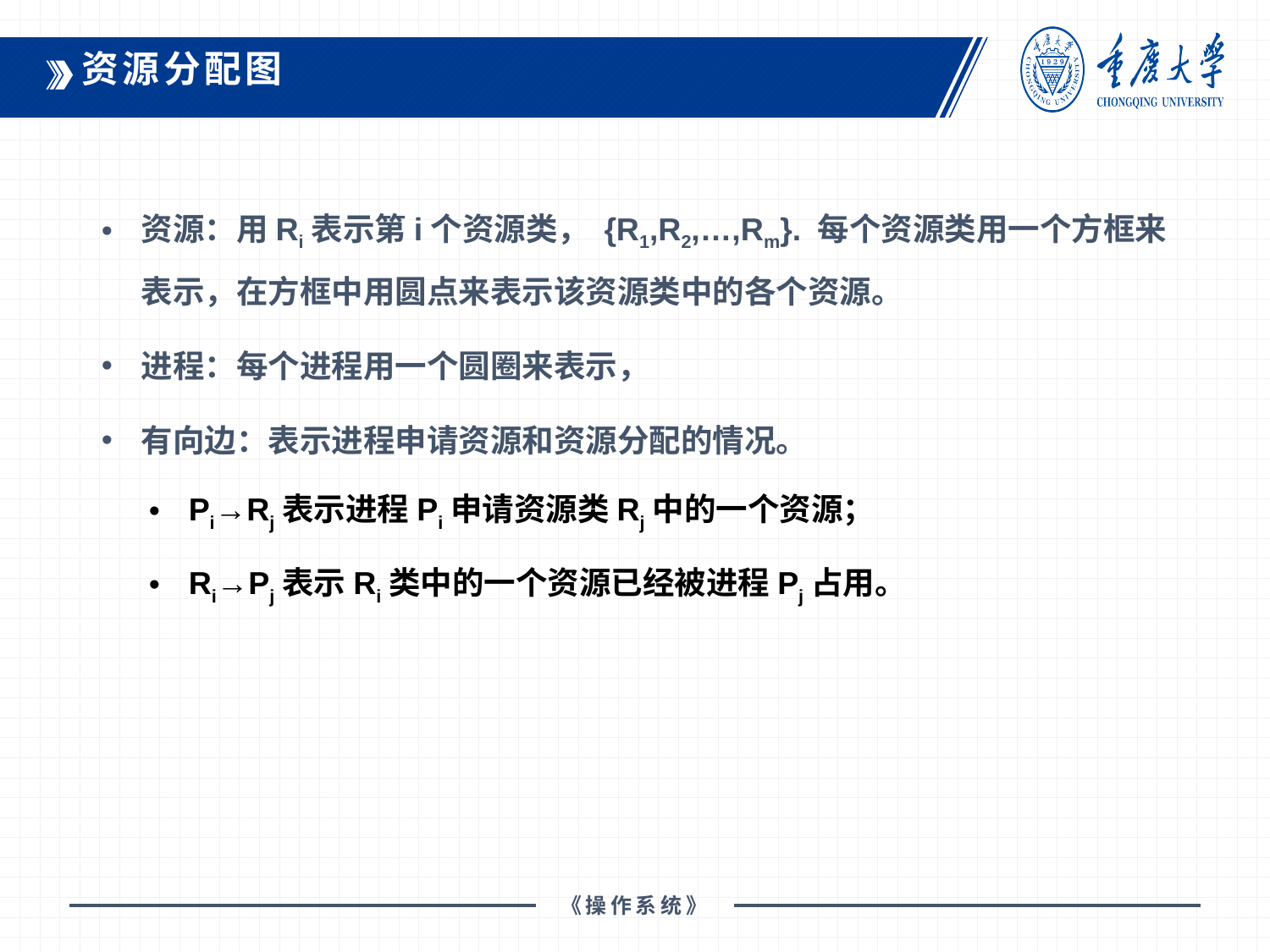

资源分配图
资源：用Ri表示第i个资源类， {R1,R2,…,Rm}. 每个资源类用一个方框来表示，在方框中用圆点来表示该资源类中的各个资源。
进程：每个进程用一个圆圈来表示，
有向边：表示进程申请资源和资源分配的情况。
Pi→Rj表示进程Pi申请资源类Rj中的一个资源；
Ri→Pj表示Ri类中的一个资源已经被进程Pj占用。